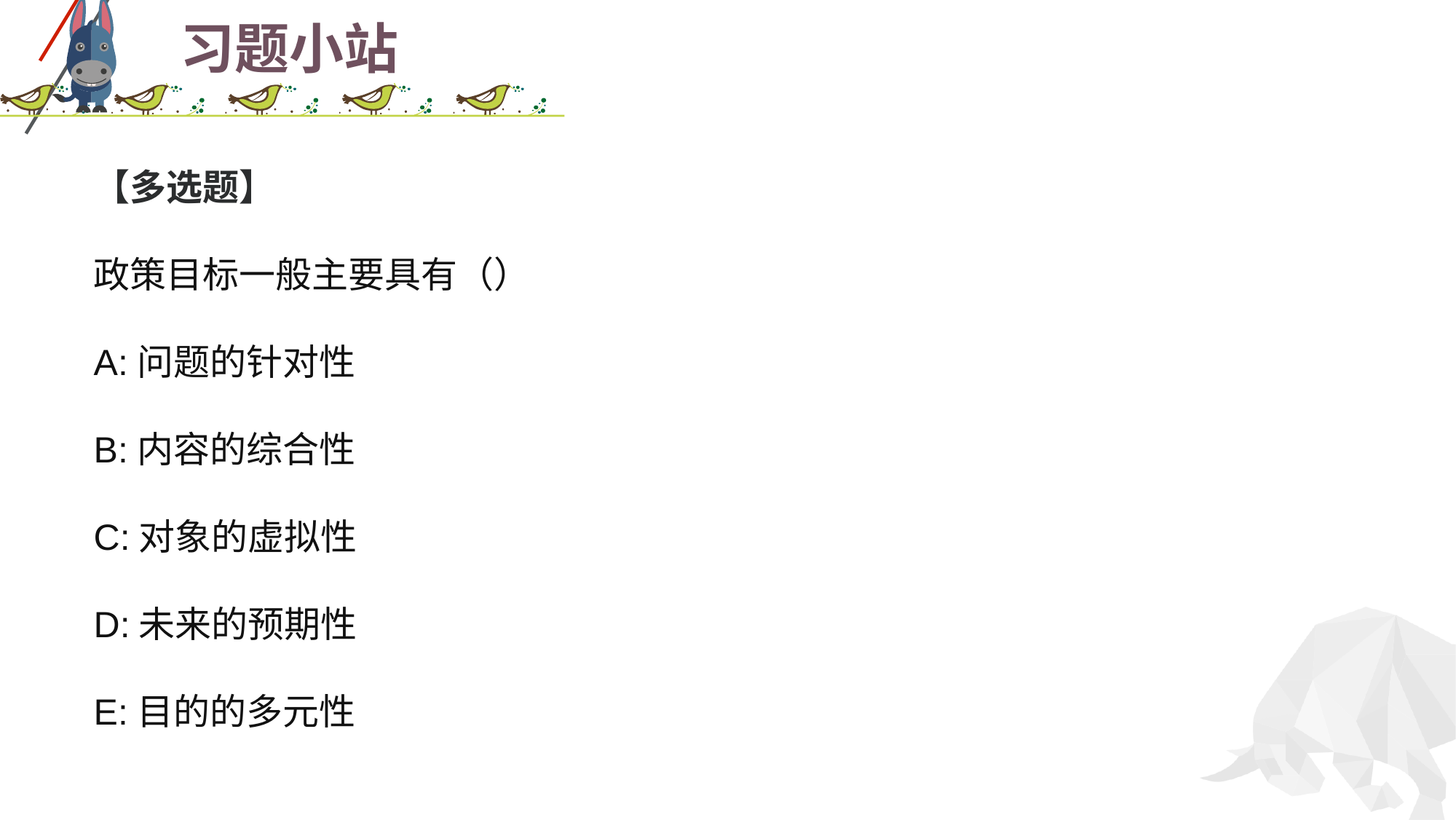

# 习题小站

【多选题】
政策目标一般主要具有（）
A:问题的针对性
B:内容的综合性
C:对象的虚拟性
D:未来的预期性
E:目的的多元性